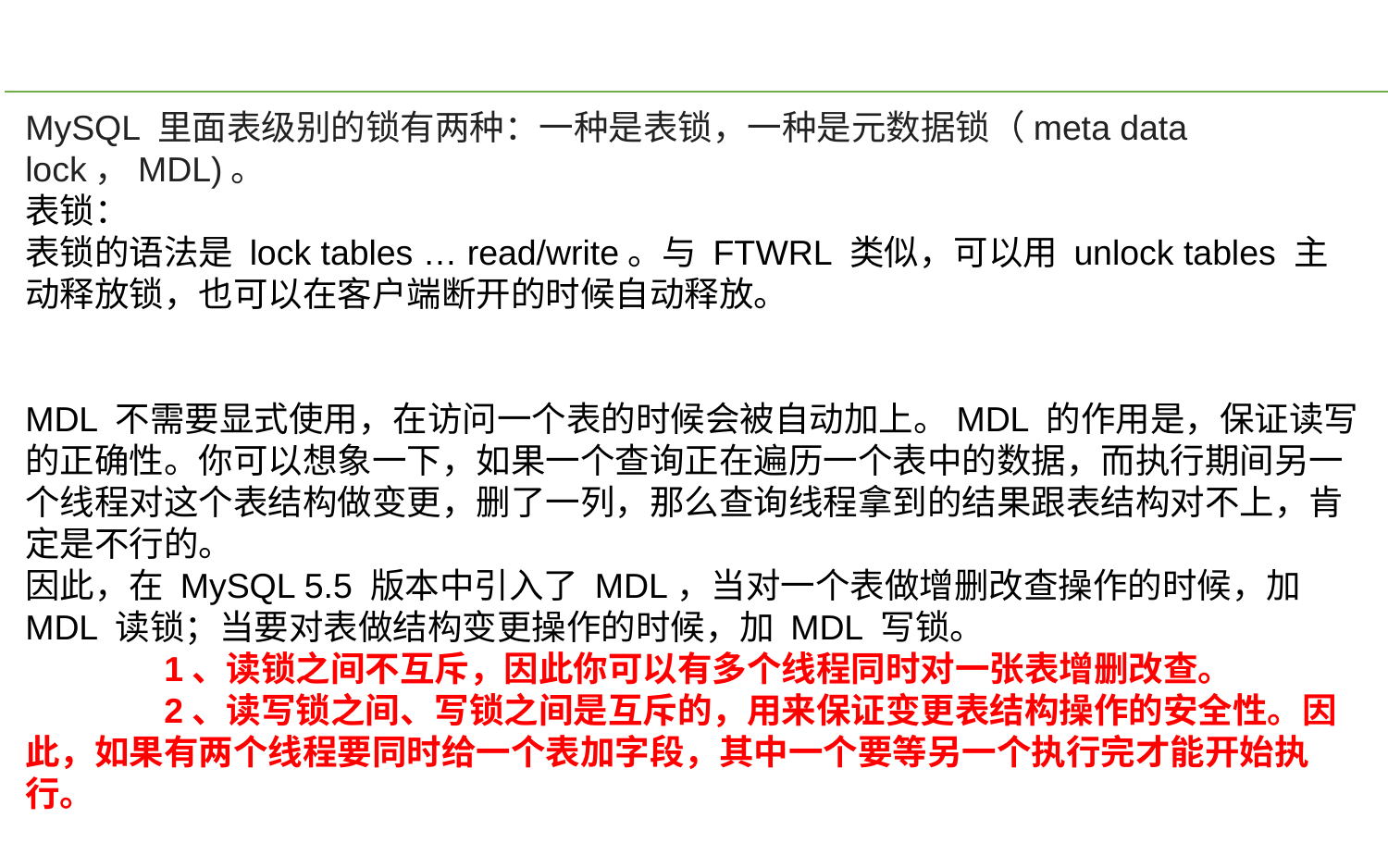

MySQL 里面表级别的锁有两种：一种是表锁，一种是元数据锁（meta data lock，MDL)。
表锁：
表锁的语法是 lock tables … read/write。与 FTWRL 类似，可以用 unlock tables 主动释放锁，也可以在客户端断开的时候自动释放。

MDL 不需要显式使用，在访问一个表的时候会被自动加上。MDL 的作用是，保证读写的正确性。你可以想象一下，如果一个查询正在遍历一个表中的数据，而执行期间另一个线程对这个表结构做变更，删了一列，那么查询线程拿到的结果跟表结构对不上，肯定是不行的。
因此，在 MySQL 5.5 版本中引入了 MDL，当对一个表做增删改查操作的时候，加 MDL 读锁；当要对表做结构变更操作的时候，加 MDL 写锁。
	1、读锁之间不互斥，因此你可以有多个线程同时对一张表增删改查。
	2、读写锁之间、写锁之间是互斥的，用来保证变更表结构操作的安全性。因此，如果有两个线程要同时给一个表加字段，其中一个要等另一个执行完才能开始执行。